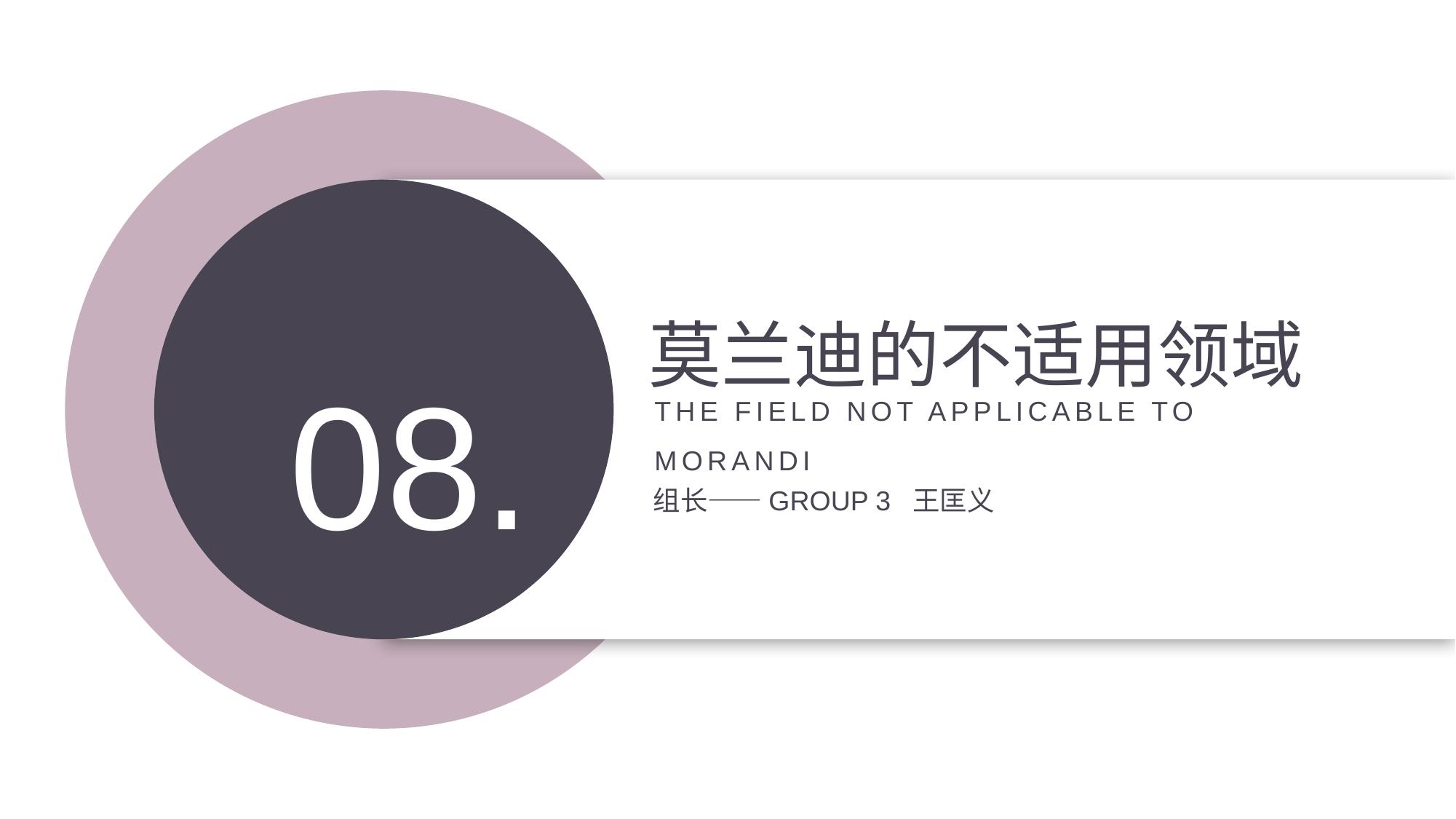

08.
莫兰迪的不适用领域
THE FIELD NOT APPLICABLE TO MORANDI
组长——GROUP 3  王匡义